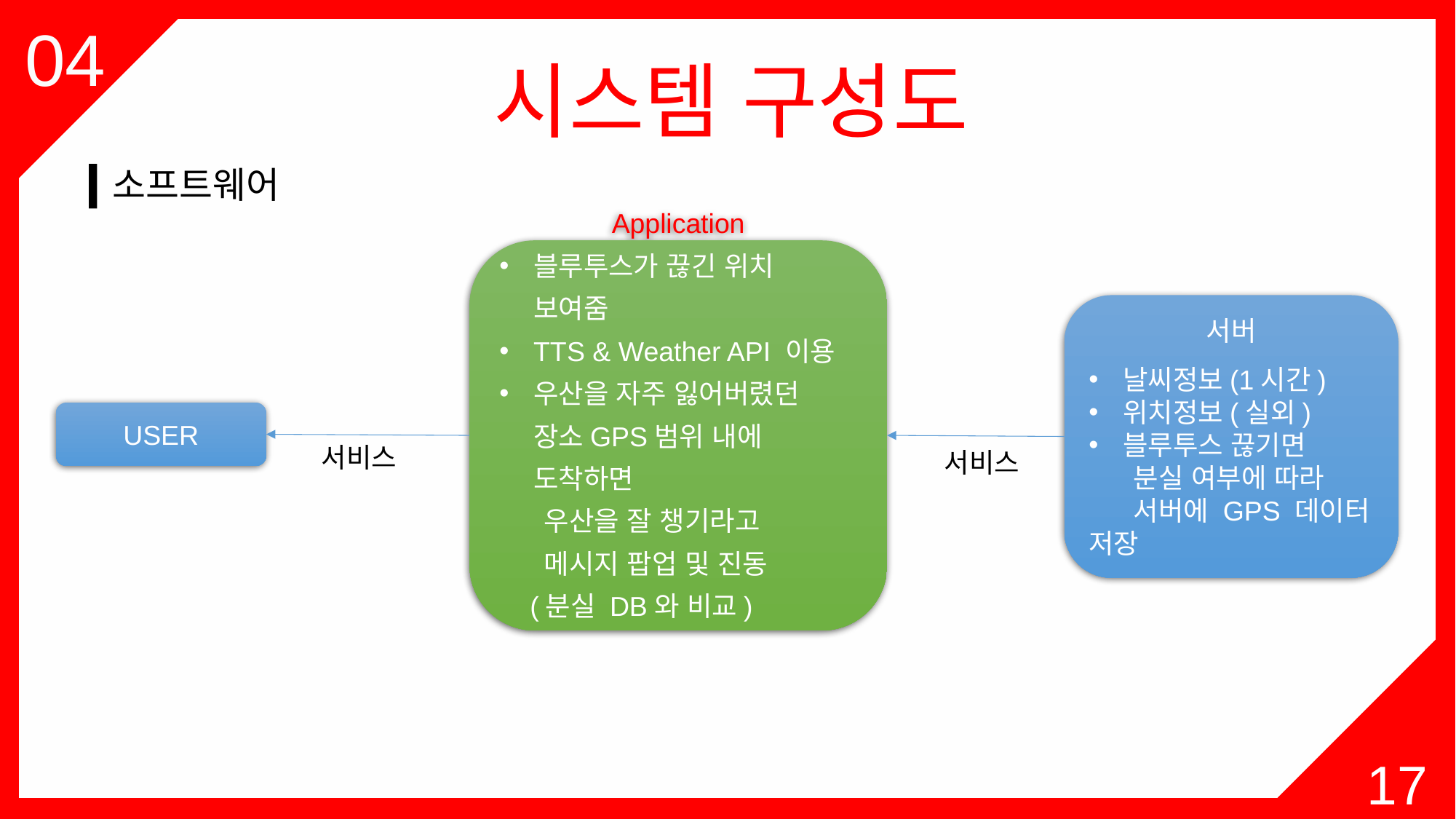

04
03
시스템 구성도

소프트웨어

Application
블루투스가 끊긴 위치 보여줌
TTS & Weather API 이용
우산을 자주 잃어버렸던 장소GPS범위 내에 도착하면
     우산을 잘 챙기라고
     메시지 팝업 및 진동
    (분실 DB와 비교)

서버
날씨정보(1시간)
위치정보(실외)
블루투스 끊기면
     분실 여부에 따라
     서버에 GPS 데이터 저장
USER
서비스
서비스

17